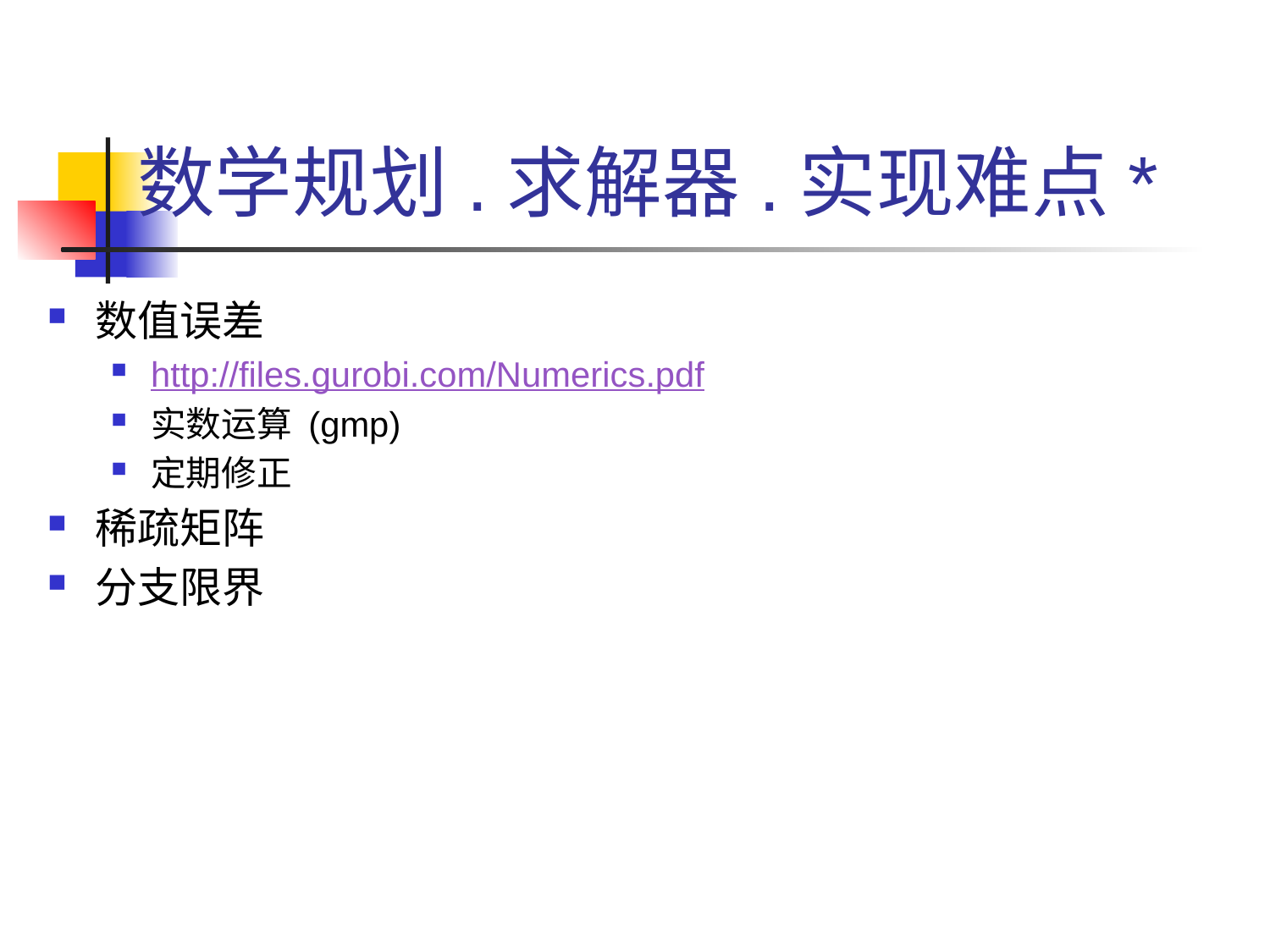

# 数学规划.求解器.实现难点*
数值误差
http://files.gurobi.com/Numerics.pdf
实数运算 (gmp)
定期修正
稀疏矩阵
分支限界